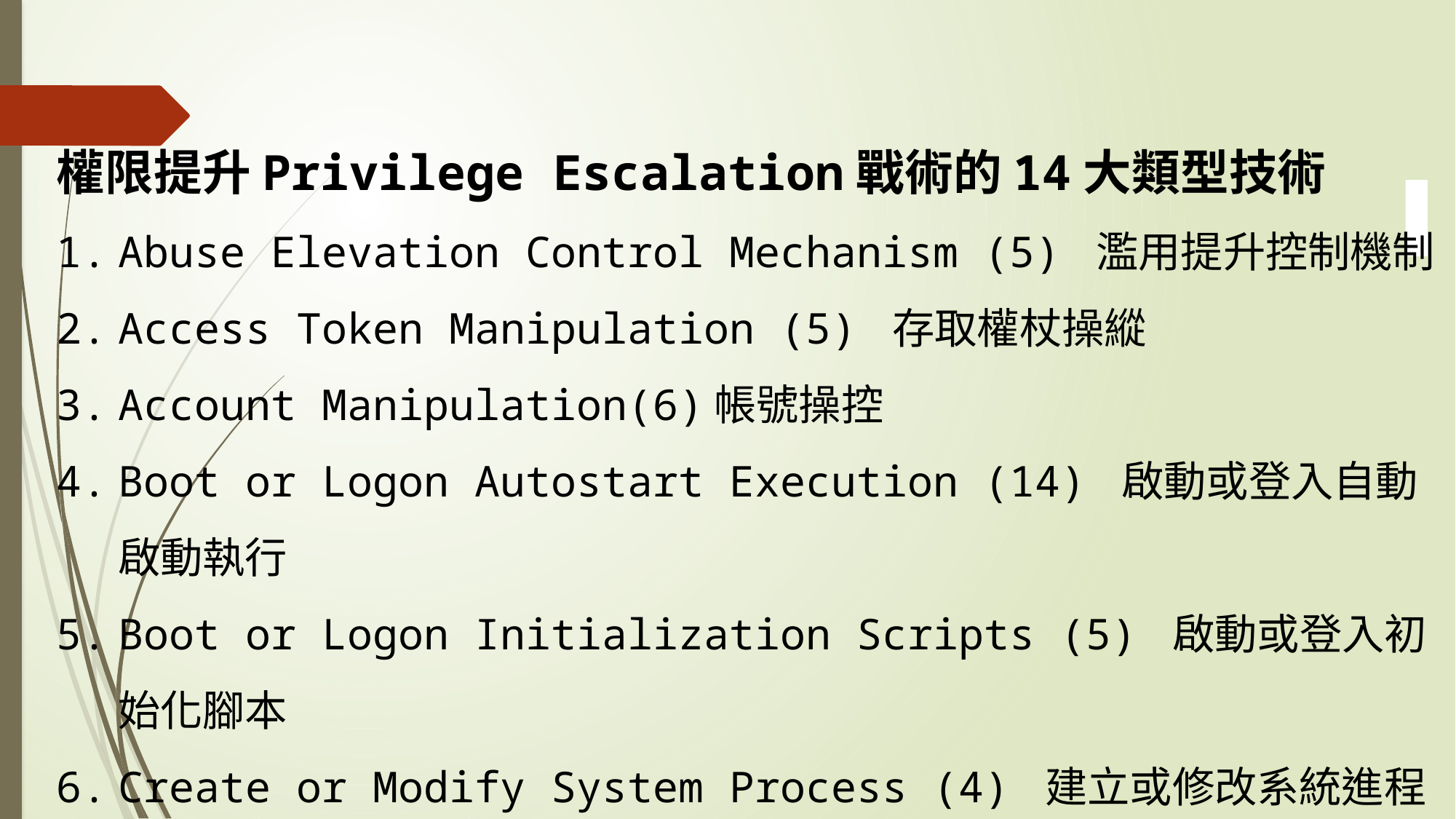

權限提升Privilege Escalation戰術的14大類型技術
Abuse Elevation Control Mechanism (5) 濫用提升控制機制
Access Token Manipulation (5) 存取權杖操縱
Account Manipulation(6)帳號操控
Boot or Logon Autostart Execution (14) 啟動或登入自動啟動執行
Boot or Logon Initialization Scripts (5) 啟動或登入初始化腳本
Create or Modify System Process (4) 建立或修改系統進程
Domain Policy Modification (2) 網域原則修改
Escape to Host 逃逸至主機